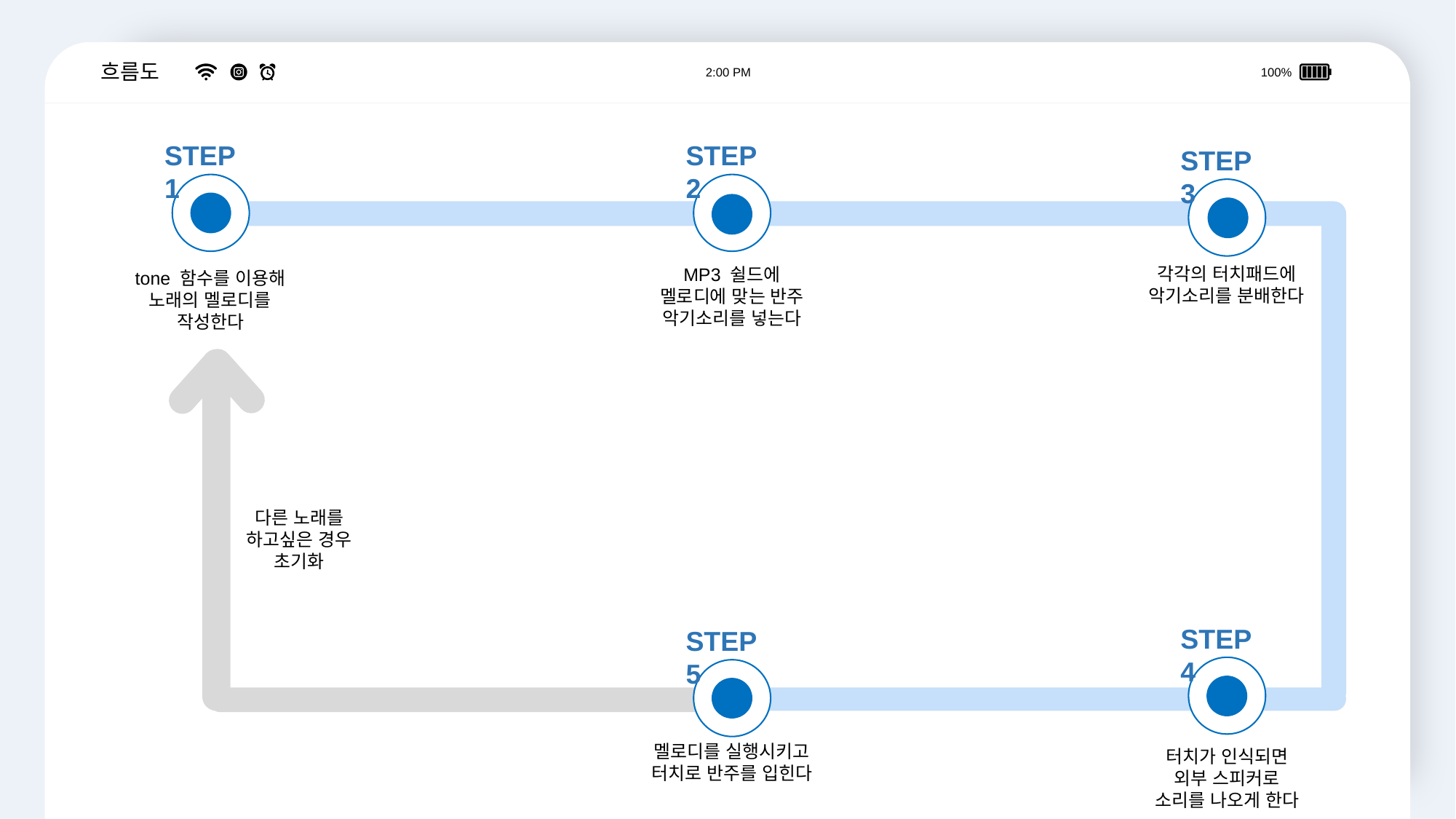

흐름도

2:00 PM
100%

STEP 1
STEP 2
STEP 3

각각의 터치패드에
악기소리를 분배한다
MP3 쉴드에
멜로디에 맞는 반주 악기소리를 넣는다
tone 함수를 이용해 노래의 멜로디를
작성한다

다른 노래를
하고싶은 경우
초기화

STEP 4
STEP 5

멜로디를 실행시키고 터치로 반주를 입힌다
터치가 인식되면
외부 스피커로
소리를 나오게 한다